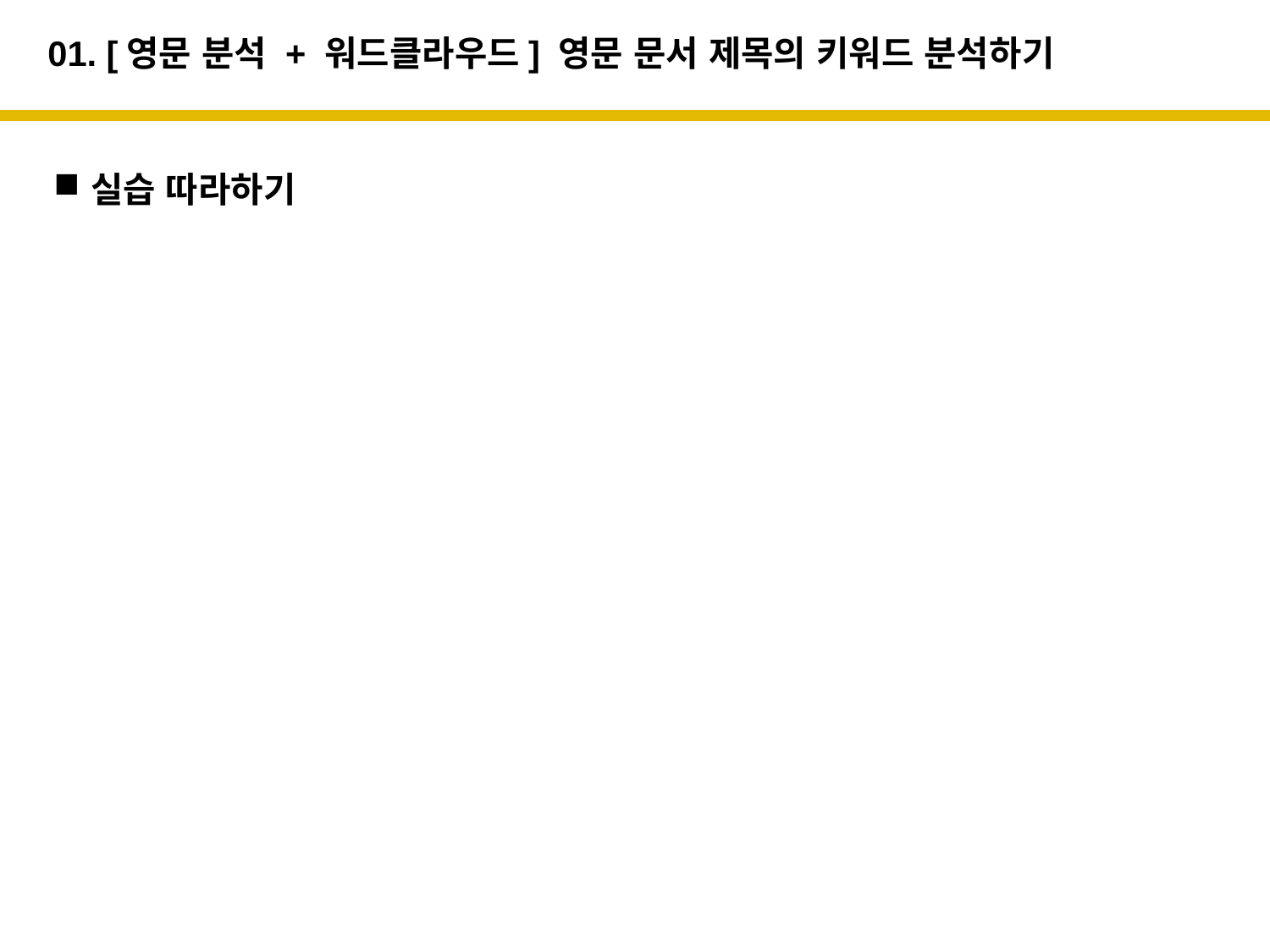

# 01. [영문 분석 + 워드클라우드] 영문 문서 제목의 키워드 분석하기
실습 따라하기